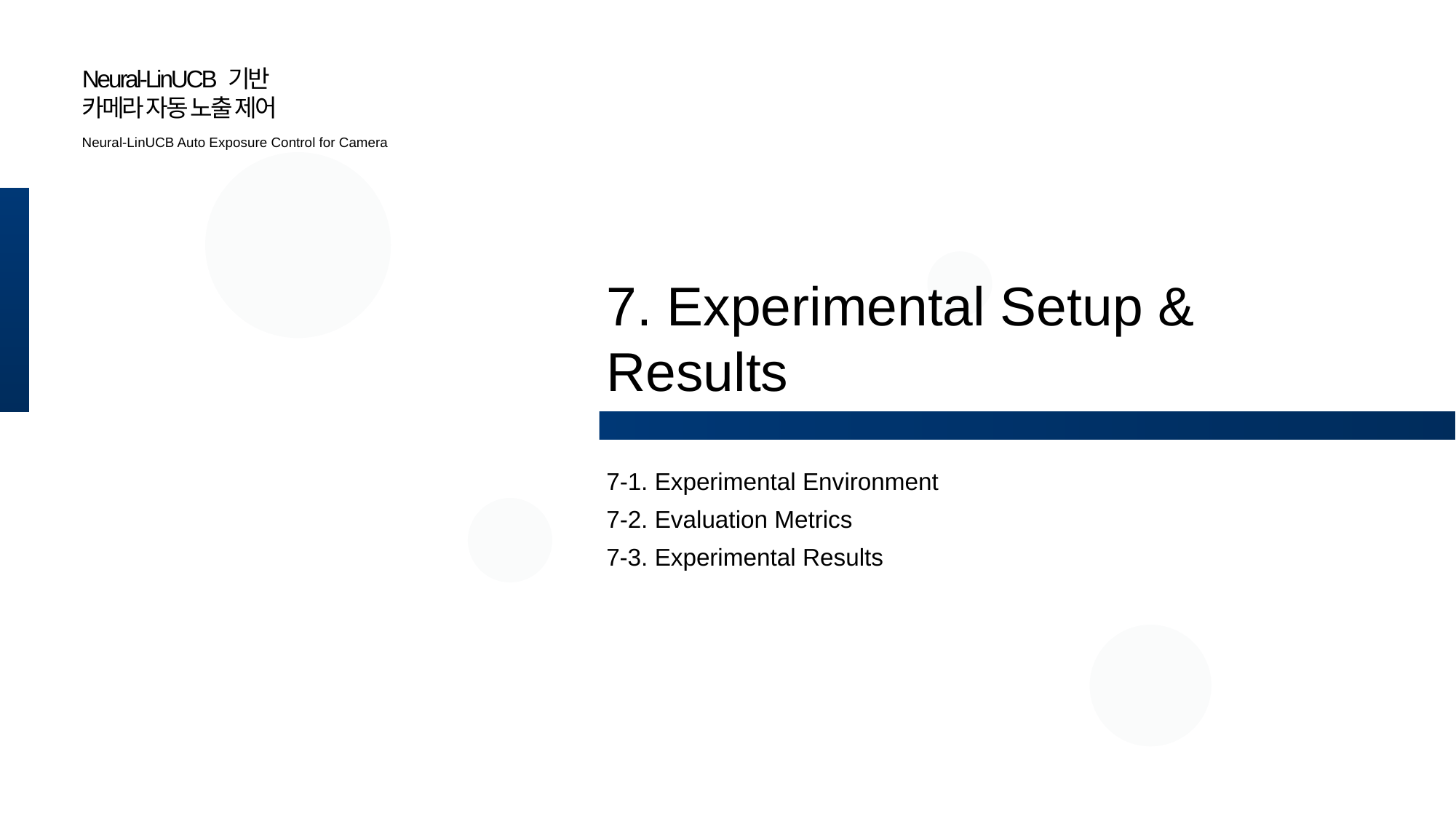

Neural-LinUCB 기반
카메라 자동 노출 제어
Neural-LinUCB Auto Exposure Control for Camera
7. Experimental Setup & Results
7-1. Experimental Environment
7-2. Evaluation Metrics
7-3. Experimental Results